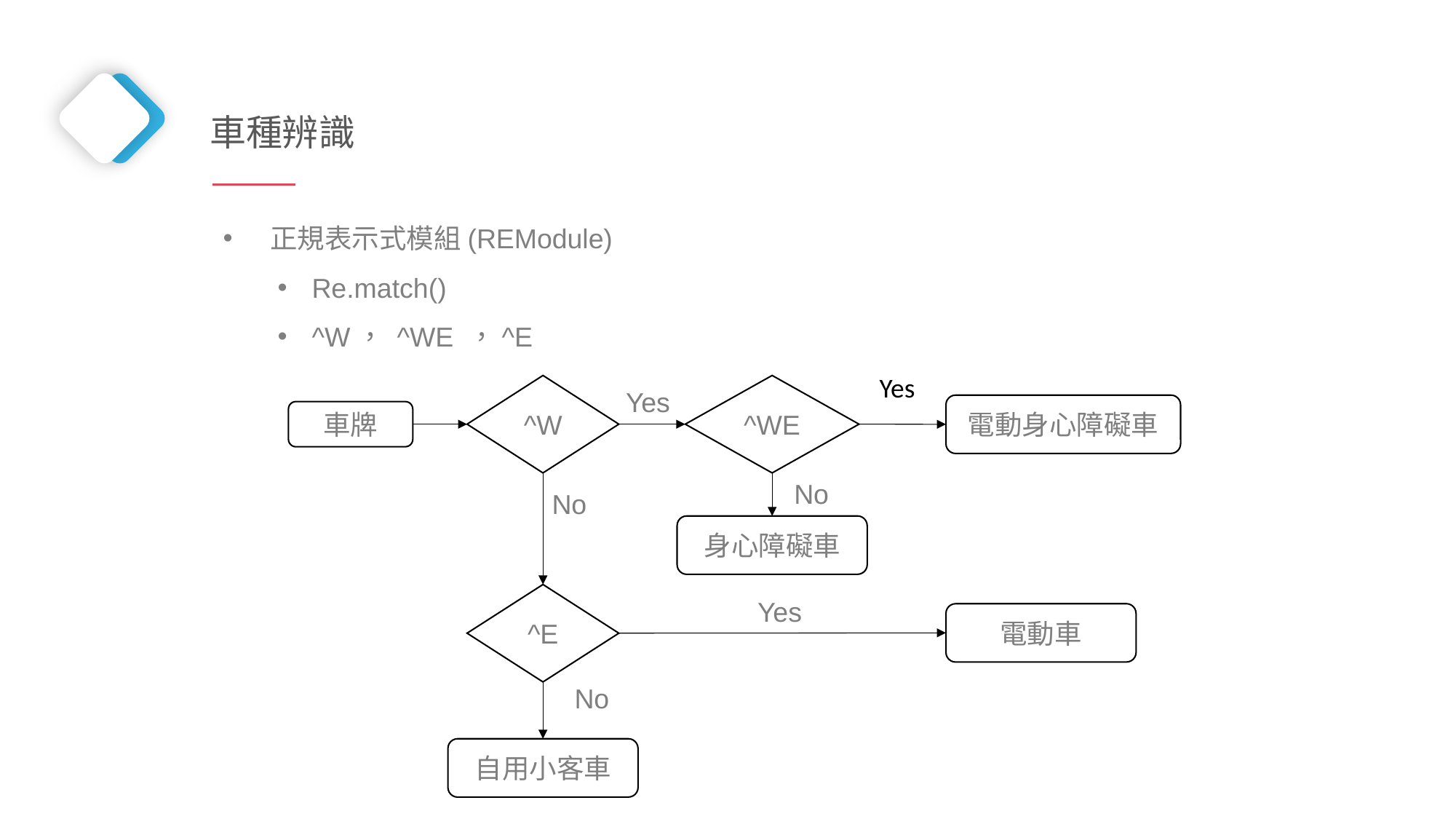

車種辨識

 正規表示式模組(REModule)
Re.match()
^W， ^WE ，^E
Yes
^W
^WE
Yes
電動身心障礙車
車牌
No
No
身心障礙車
^E
Yes
電動車
No
自用小客車